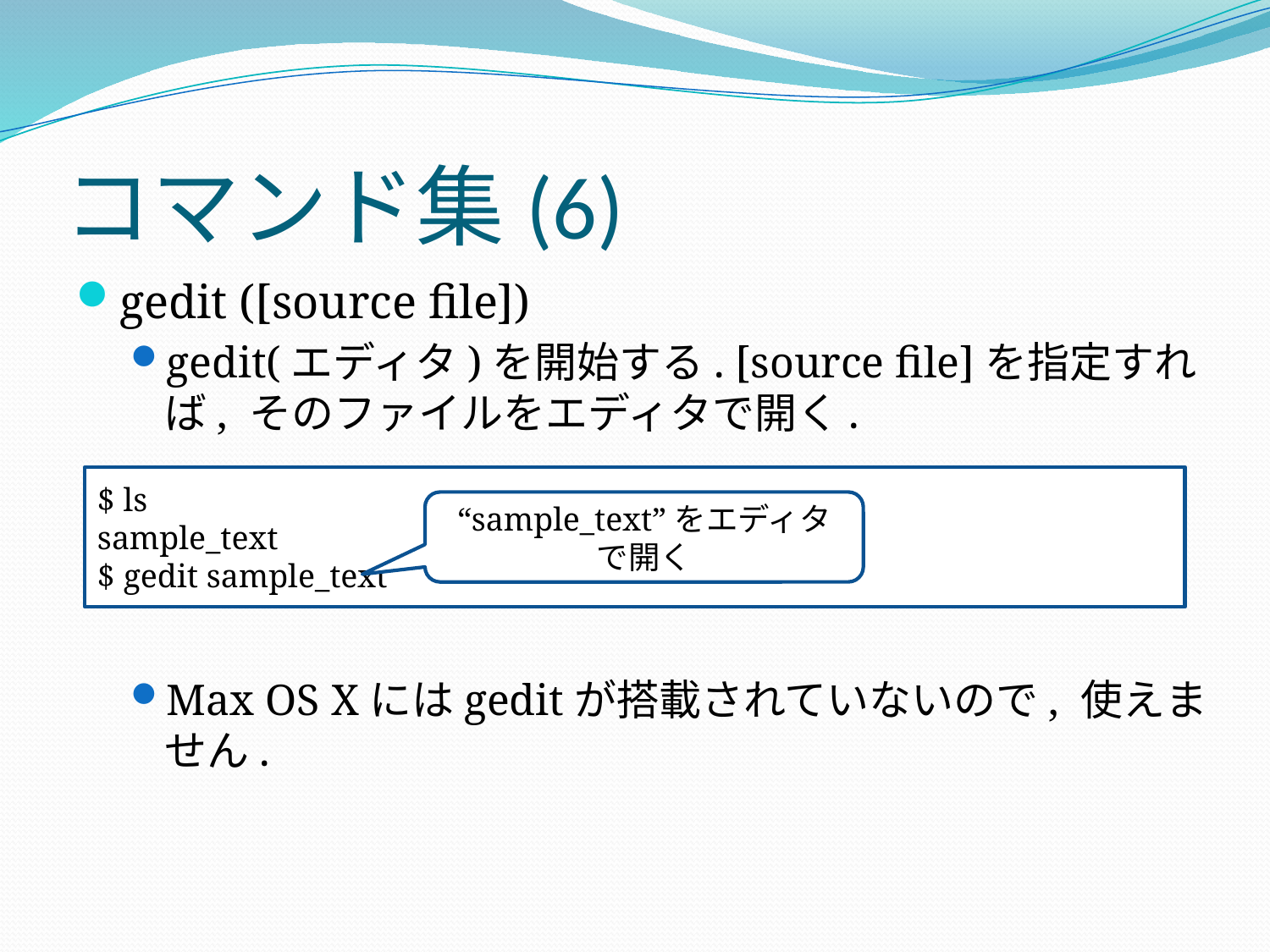

# コマンド集(6)
gedit ([source file])
gedit(エディタ)を開始する. [source file]を指定すれば, そのファイルをエディタで開く.

Max OS Xにはgeditが搭載されていないので, 使えません.

$ ls
sample_text
$ gedit sample_text
“sample_text”をエディタで開く